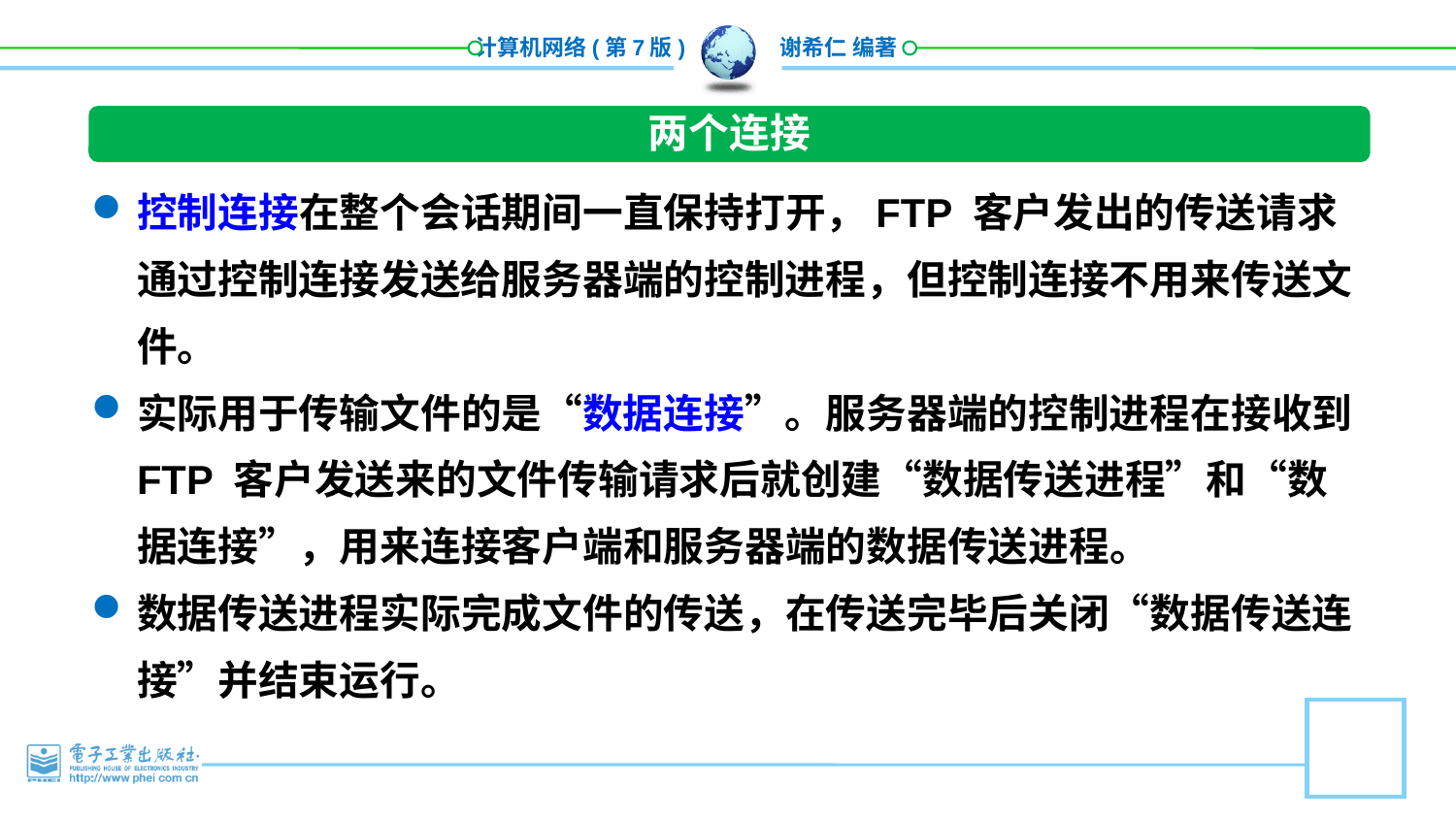

两个连接

控制连接在整个会话期间一直保持打开，FTP 客户发出的传送请求通过控制连接发送给服务器端的控制进程，但控制连接不用来传送文件。
实际用于传输文件的是“数据连接”。服务器端的控制进程在接收到 FTP 客户发送来的文件传输请求后就创建“数据传送进程”和“数据连接”，用来连接客户端和服务器端的数据传送进程。
数据传送进程实际完成文件的传送，在传送完毕后关闭“数据传送连接”并结束运行。